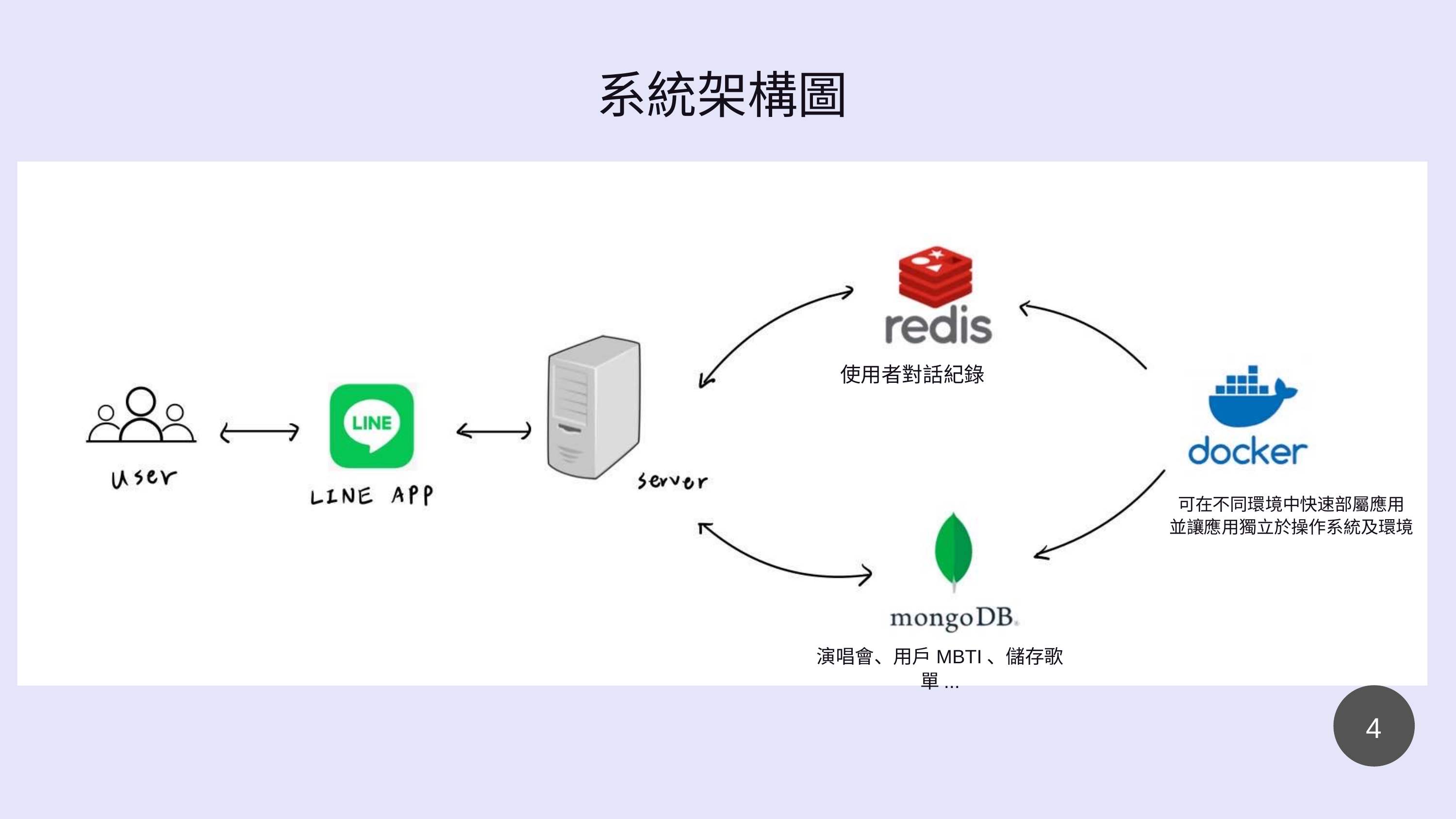

系統架構圖

使用者對話紀錄
可在不同環境中快速部屬應用
並讓應用獨立於操作系統及環境
演唱會、用戶MBTI、儲存歌單...

4